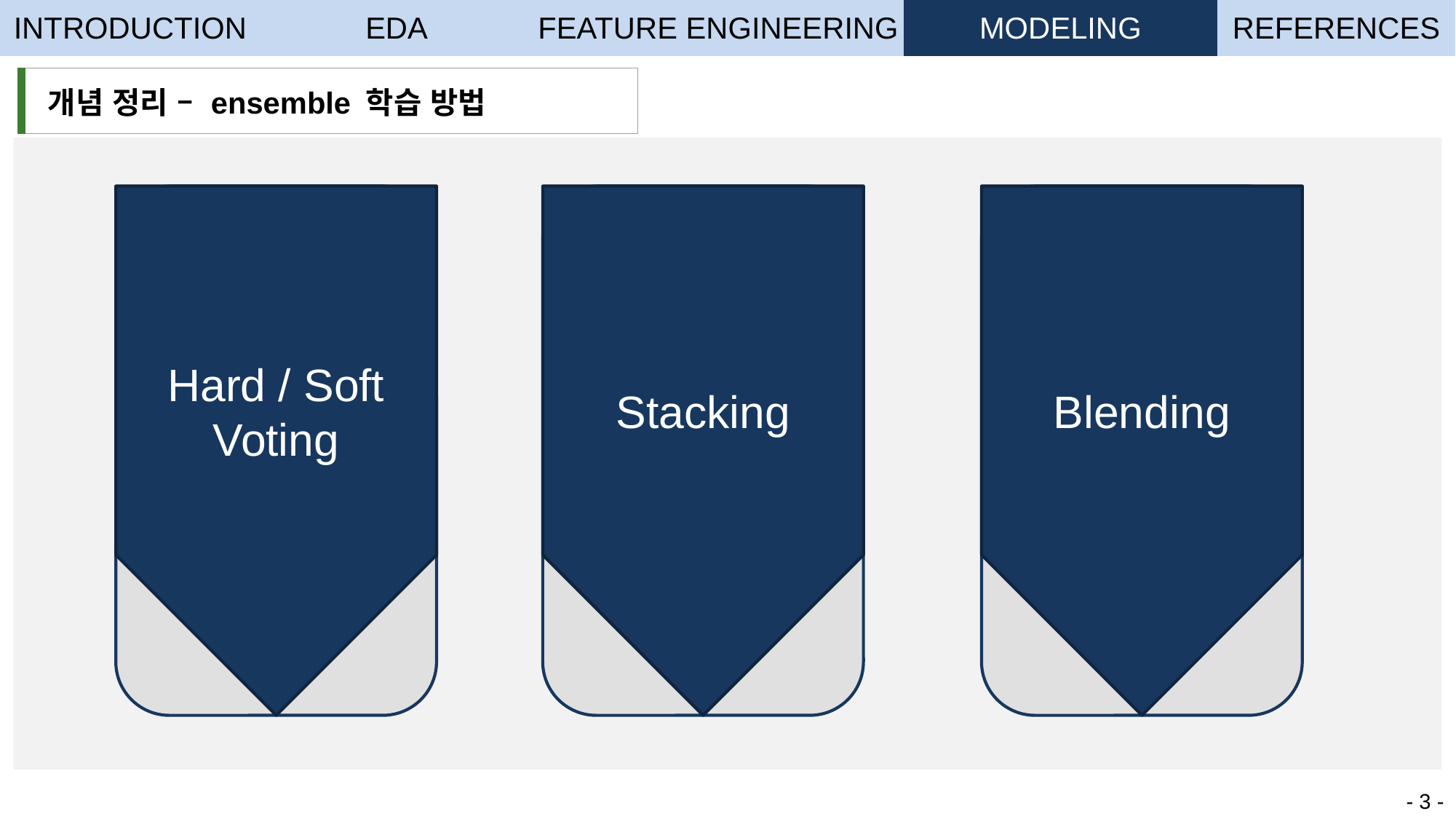

| INTRODUCTION | EDA | FEATURE ENGINEERING | MODELING | REFERENCES |
| --- | --- | --- | --- | --- |
| 개념 정리 – ensemble 학습 방법 |
| --- |

Hard / Soft Voting
Stacking
Blending
- 3 -